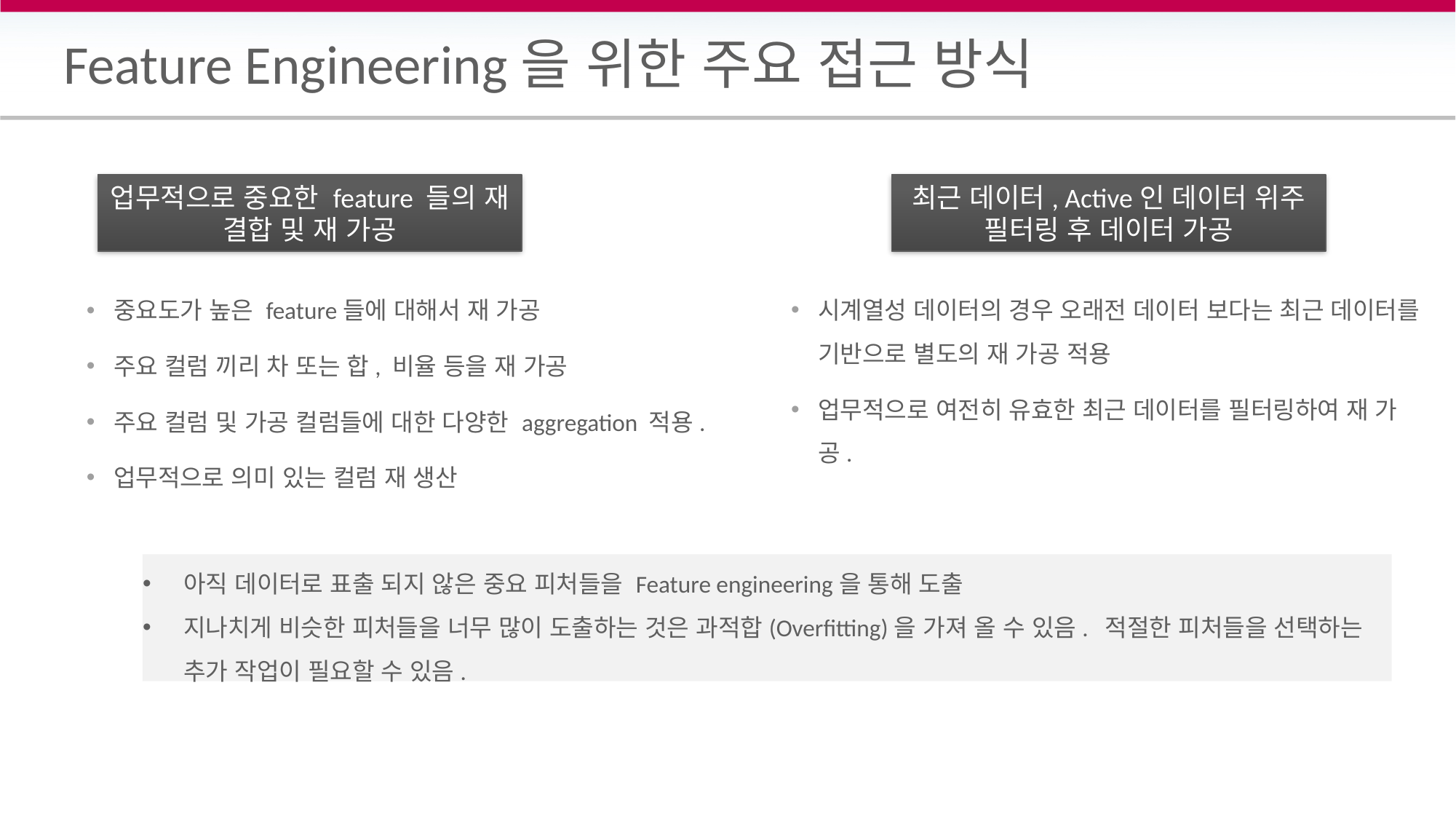

# Feature Engineering을 위한 주요 접근 방식
업무적으로 중요한 feature 들의 재 결합 및 재 가공
최근 데이터, Active인 데이터 위주 필터링 후 데이터 가공
중요도가 높은 feature들에 대해서 재 가공
주요 컬럼 끼리 차 또는 합, 비율 등을 재 가공
주요 컬럼 및 가공 컬럼들에 대한 다양한 aggregation 적용.
업무적으로 의미 있는 컬럼 재 생산

시계열성 데이터의 경우 오래전 데이터 보다는 최근 데이터를 기반으로 별도의 재 가공 적용
업무적으로 여전히 유효한 최근 데이터를 필터링하여 재 가공.
아직 데이터로 표출 되지 않은 중요 피처들을 Feature engineering을 통해 도출
지나치게 비슷한 피처들을 너무 많이 도출하는 것은 과적합(Overfitting)을 가져 올 수 있음.  적절한 피처들을 선택하는 추가 작업이 필요할 수 있음.